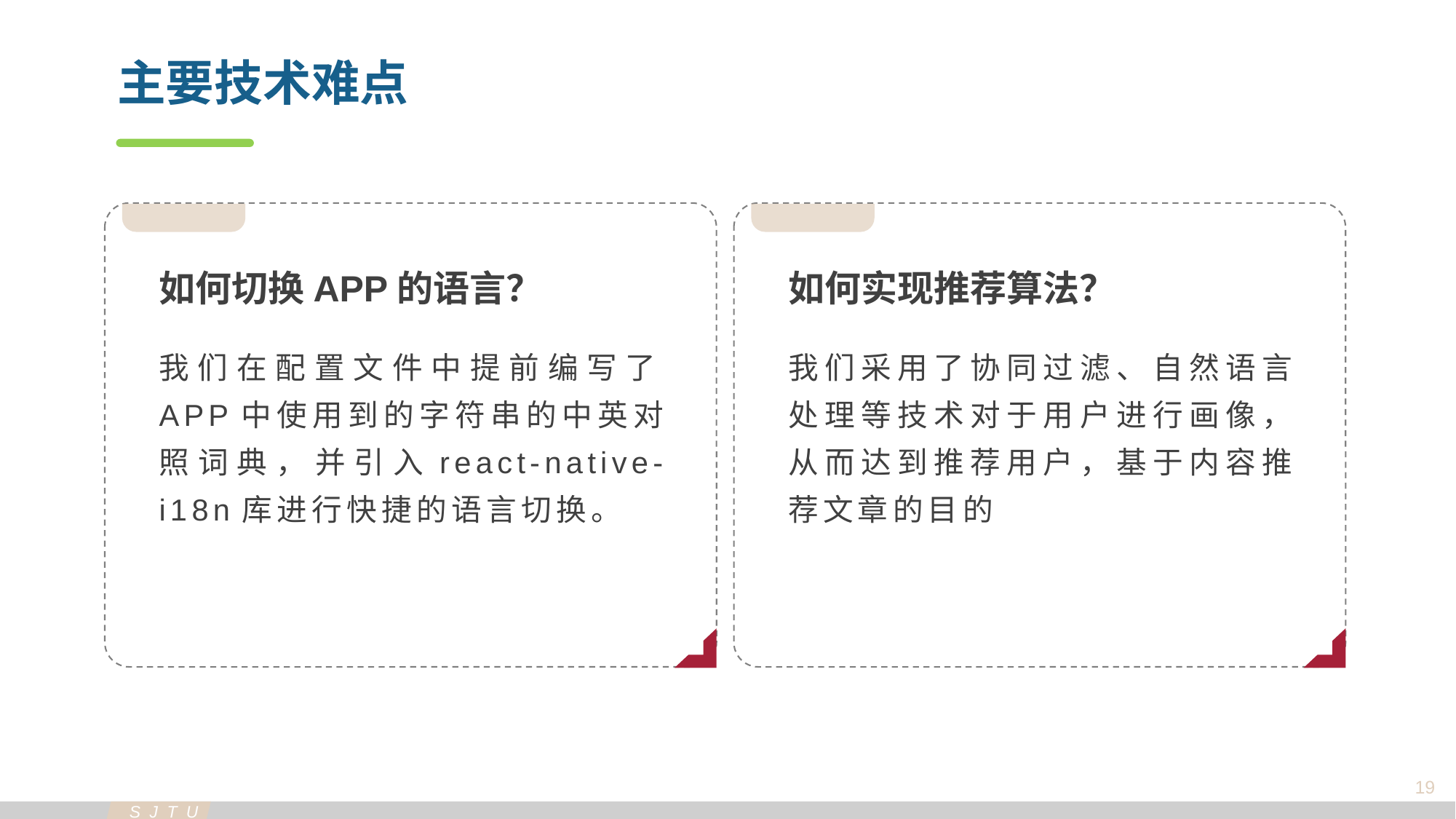

主要技术难点

如何切换APP的语言？
如何实现推荐算法？
我们在配置文件中提前编写了APP中使用到的字符串的中英对照词典，并引入react-native-i18n库进行快捷的语言切换。
我们采用了协同过滤、自然语言处理等技术对于用户进行画像，从而达到推荐用户，基于内容推荐文章的目的
19